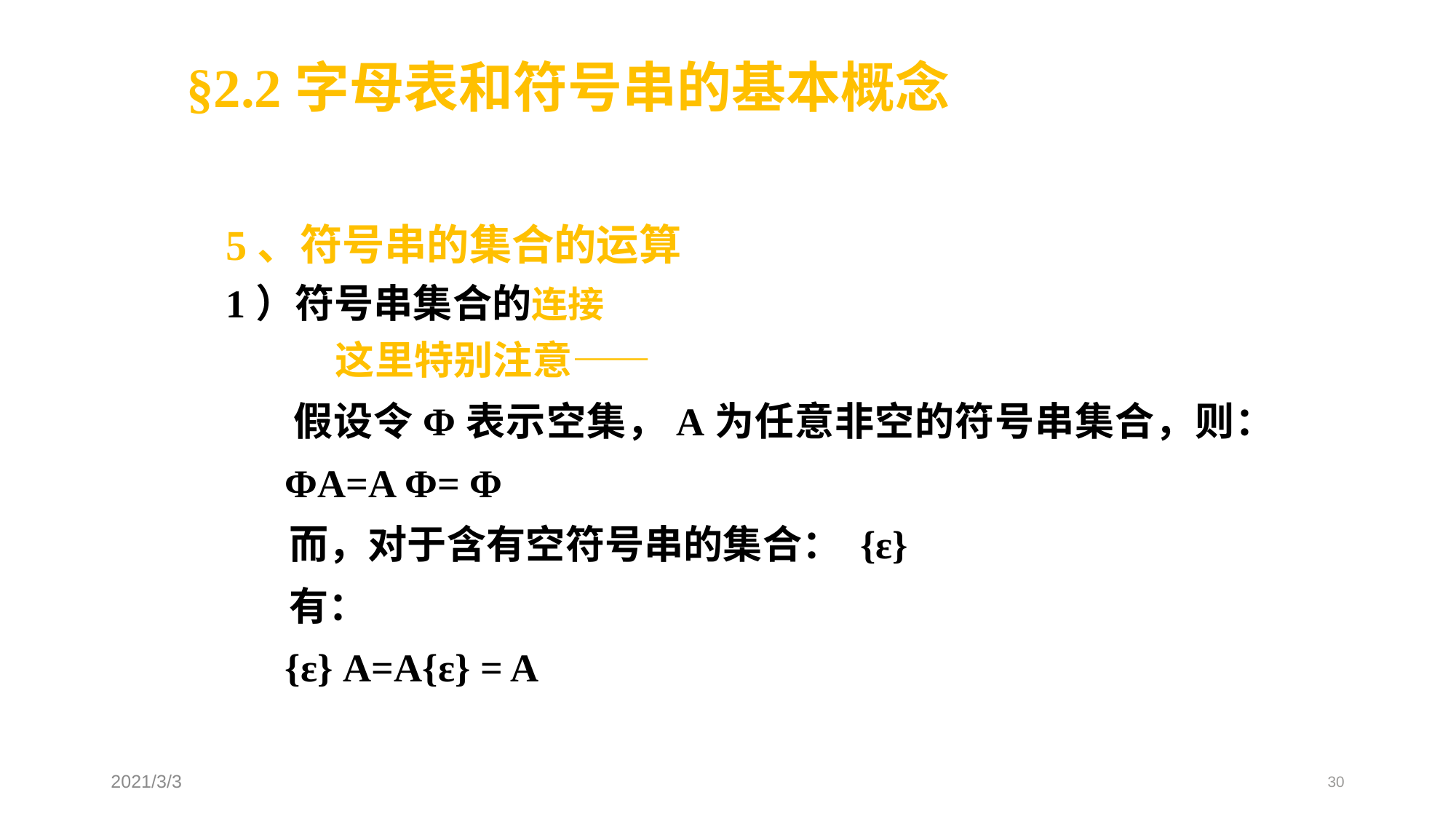

§2.2字母表和符号串的基本概念
5、符号串的集合的运算
1）符号串集合的连接
　　　这里特别注意——
      假设令Φ表示空集，A为任意非空的符号串集合，则：
      ΦA=A Φ= Φ
      而，对于含有空符号串的集合： {ε}
      有：
      {ε} A=A{ε} = A

2021/3/3
30